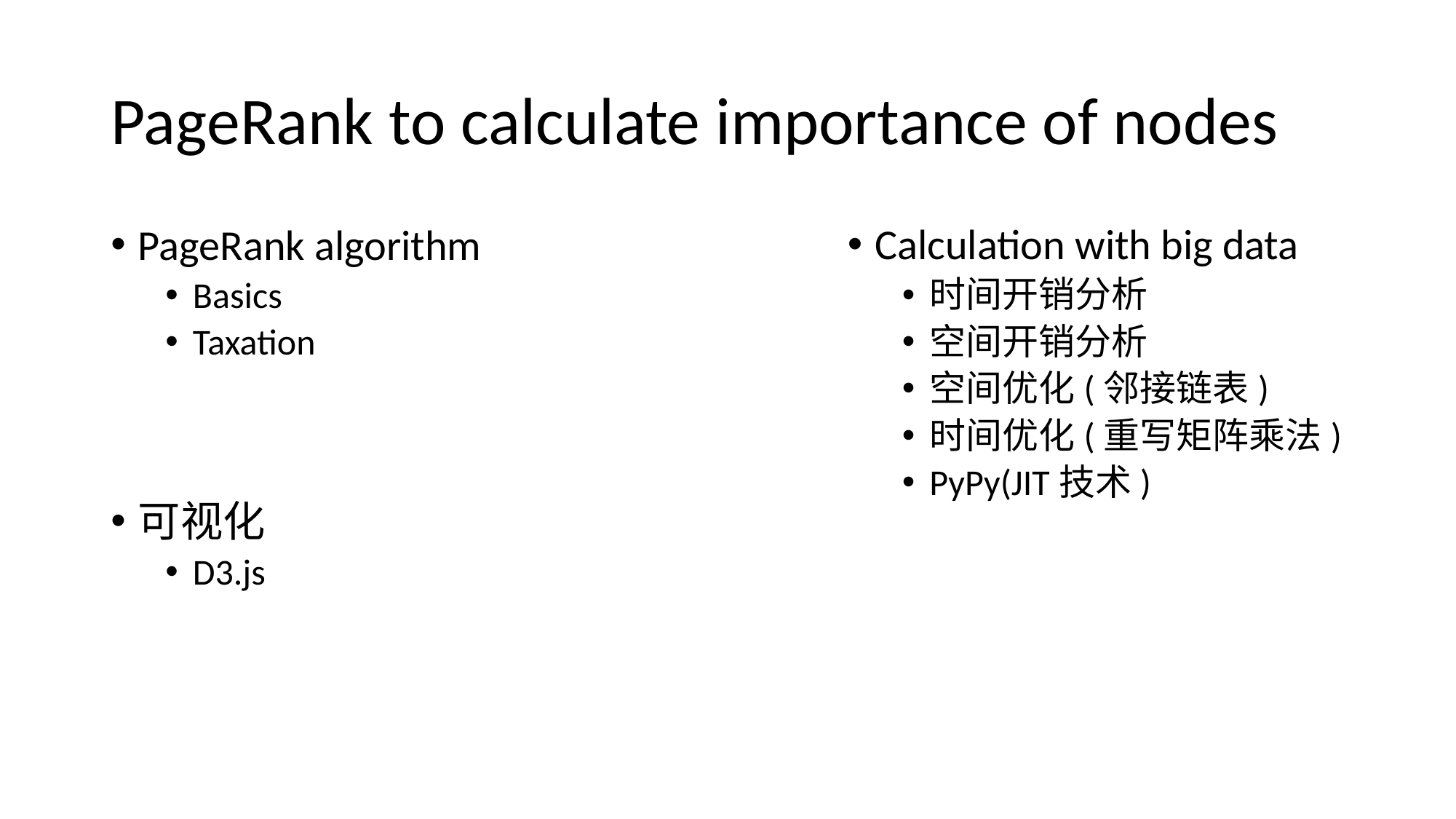

# PageRank to calculate importance of nodes
Calculation with big data
时间开销分析
空间开销分析
空间优化(邻接链表)
时间优化(重写矩阵乘法)
PyPy(JIT技术)
PageRank algorithm
Basics
Taxation

可视化
D3.js